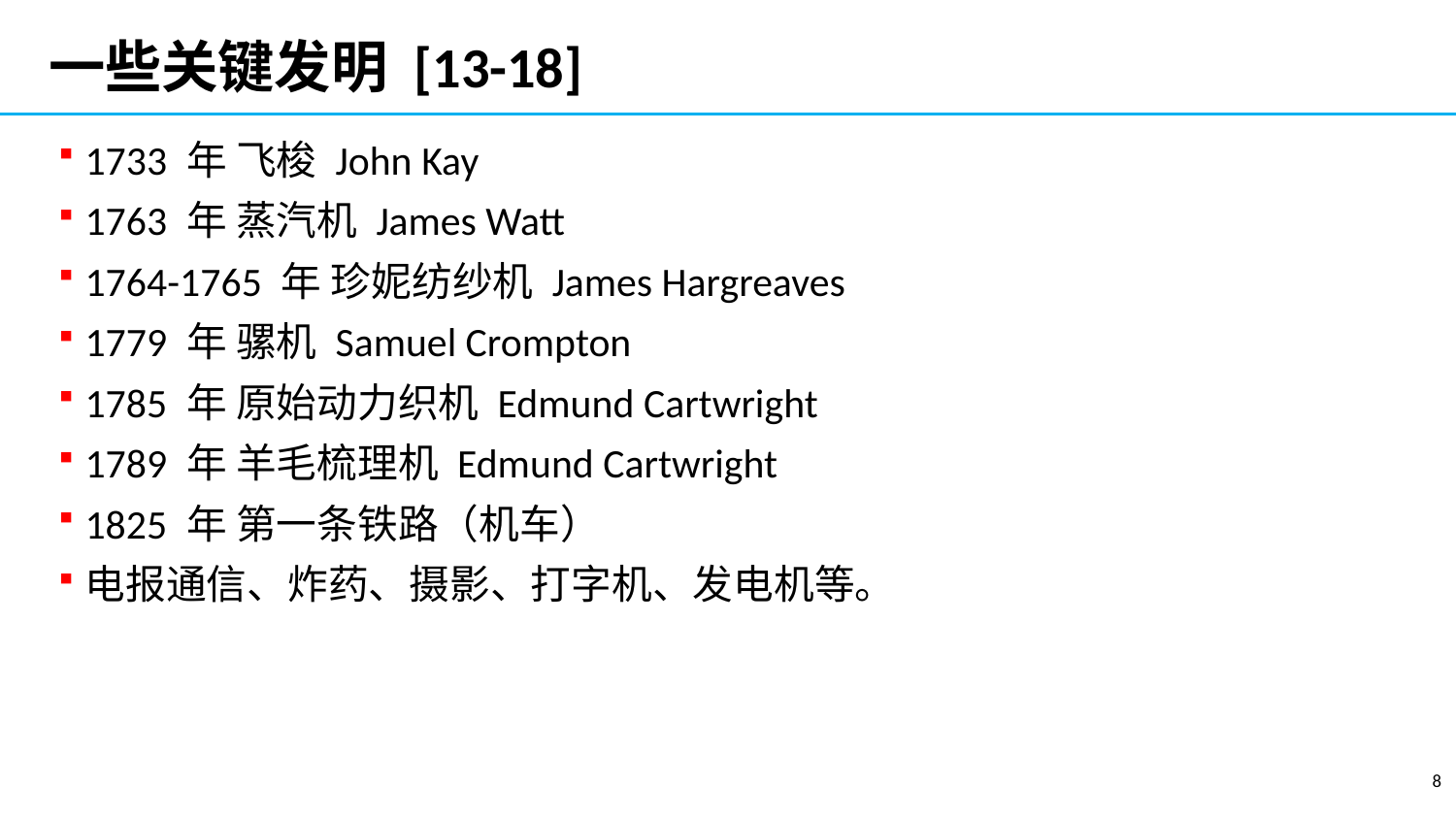

# 一些关键发明 [13-18]
1733 年 飞梭 John Kay
1763 年 蒸汽机 James Watt
1764-1765 年 珍妮纺纱机 James Hargreaves
1779 年 骡机 Samuel Crompton
1785 年 原始动力织机 Edmund Cartwright
1789 年 羊毛梳理机 Edmund Cartwright
1825 年 第一条铁路（机车）
电报通信、炸药、摄影、打字机、发电机等。

8